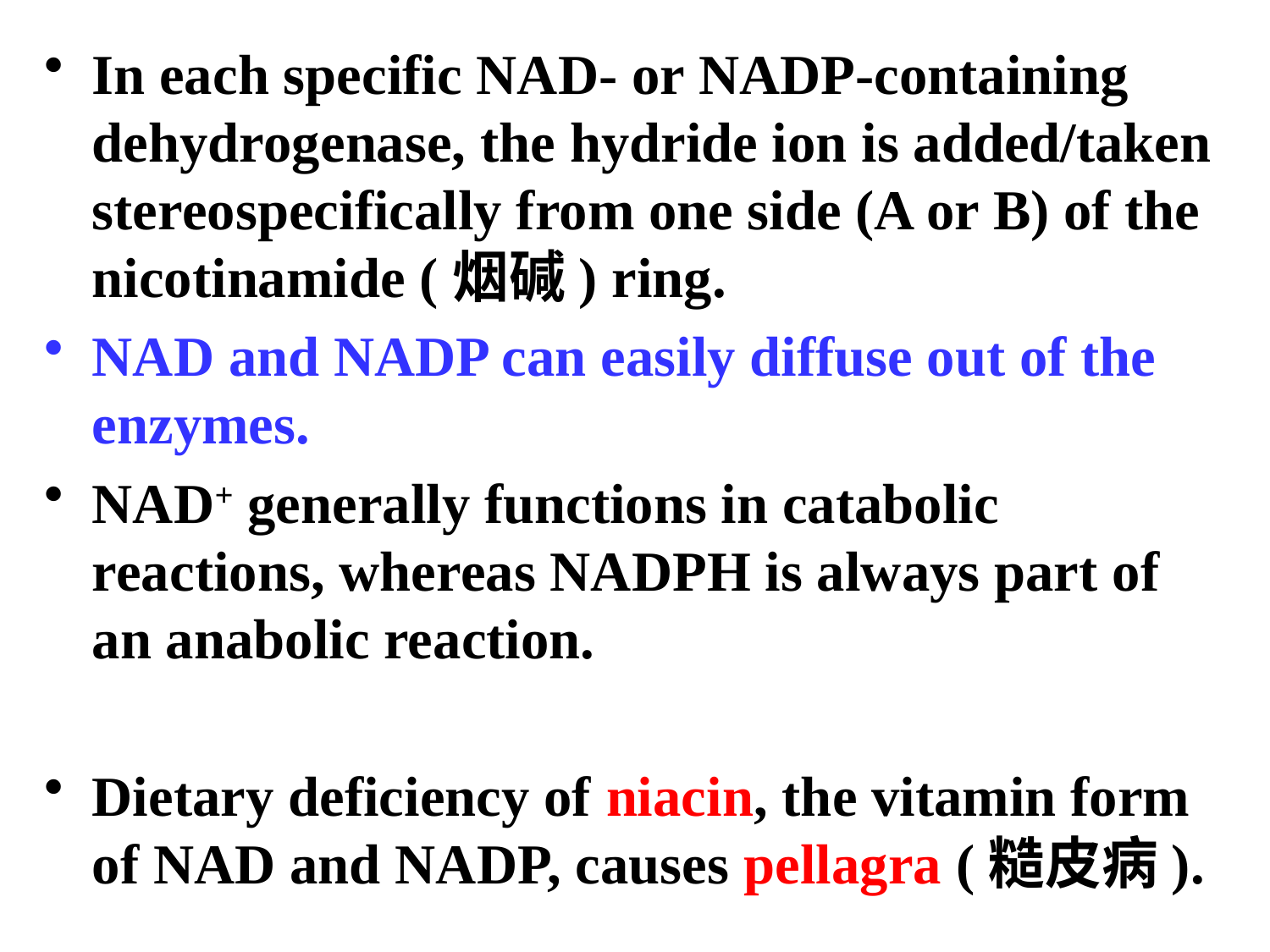

#
In each specific NAD- or NADP-containing dehydrogenase, the hydride ion is added/taken stereospecifically from one side (A or B) of the nicotinamide (烟碱) ring.
NAD and NADP can easily diffuse out of the enzymes.
NAD+ generally functions in catabolic reactions, whereas NADPH is always part of an anabolic reaction.

Dietary deficiency of niacin, the vitamin form of NAD and NADP, causes pellagra (糙皮病).